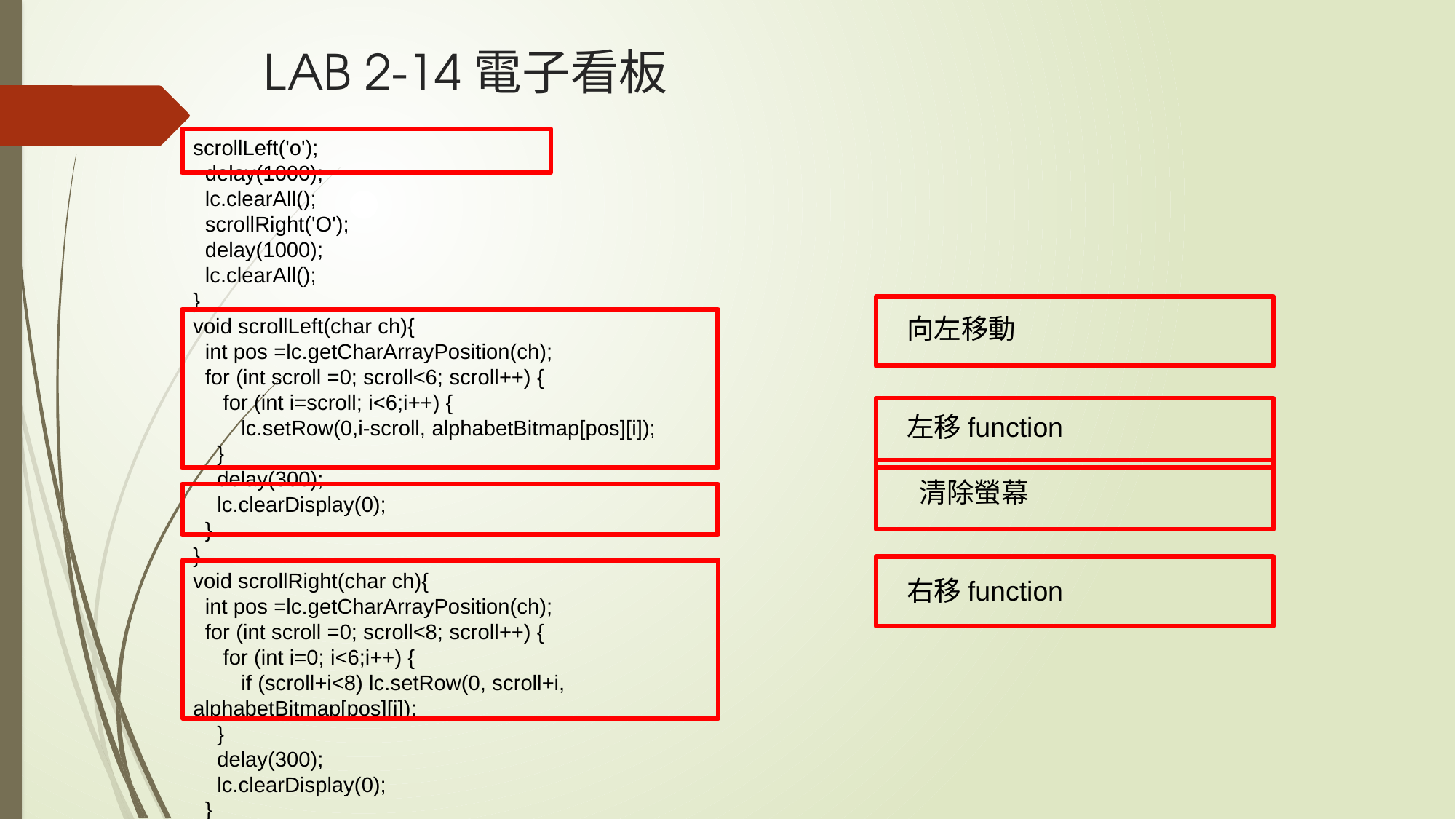

# LAB 2-14電子看板
scrollLeft('o');
  delay(1000);
  lc.clearAll();
  scrollRight('O');
  delay(1000);
  lc.clearAll();
}
void scrollLeft(char ch){
  int pos =lc.getCharArrayPosition(ch);
  for (int scroll =0; scroll<6; scroll++) {
     for (int i=scroll; i<6;i++) {
        lc.setRow(0,i-scroll, alphabetBitmap[pos][i]);
    }
    delay(300);
    lc.clearDisplay(0);
  }
}
void scrollRight(char ch){
  int pos =lc.getCharArrayPosition(ch);
  for (int scroll =0; scroll<8; scroll++) {
     for (int i=0; i<6;i++) {
        if (scroll+i<8) lc.setRow(0, scroll+i, alphabetBitmap[pos][i]);
    }
    delay(300);
    lc.clearDisplay(0);
  }
}

向左移動

左移function

 清除螢幕

右移function